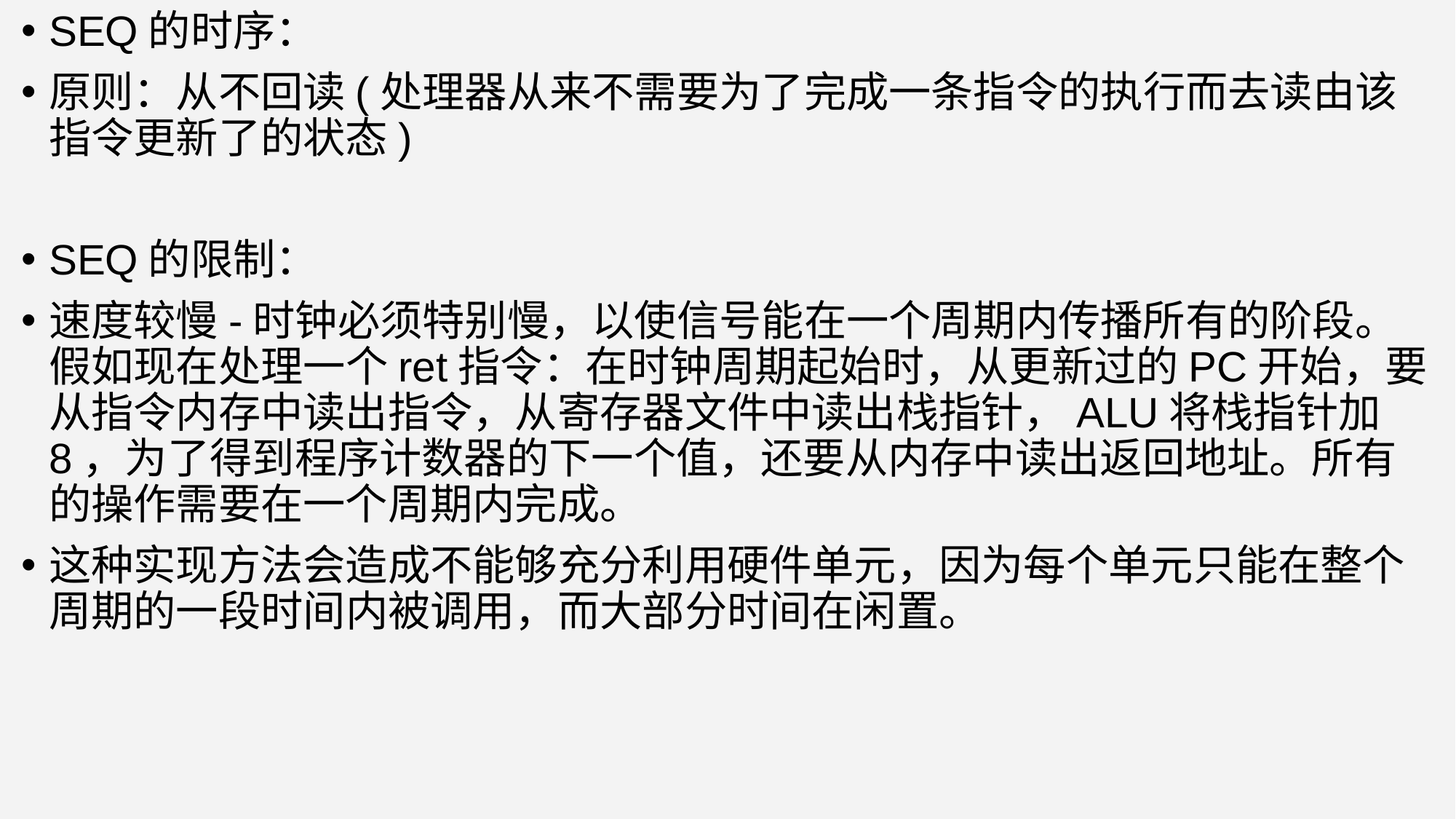

SEQ的时序：
原则：从不回读(处理器从来不需要为了完成一条指令的执行而去读由该指令更新了的状态)

SEQ的限制：
速度较慢-时钟必须特别慢，以使信号能在一个周期内传播所有的阶段。假如现在处理一个ret指令：在时钟周期起始时，从更新过的PC开始，要从指令内存中读出指令，从寄存器文件中读出栈指针，ALU将栈指针加8，为了得到程序计数器的下一个值，还要从内存中读出返回地址。所有的操作需要在一个周期内完成。
这种实现方法会造成不能够充分利用硬件单元，因为每个单元只能在整个周期的一段时间内被调用，而大部分时间在闲置。